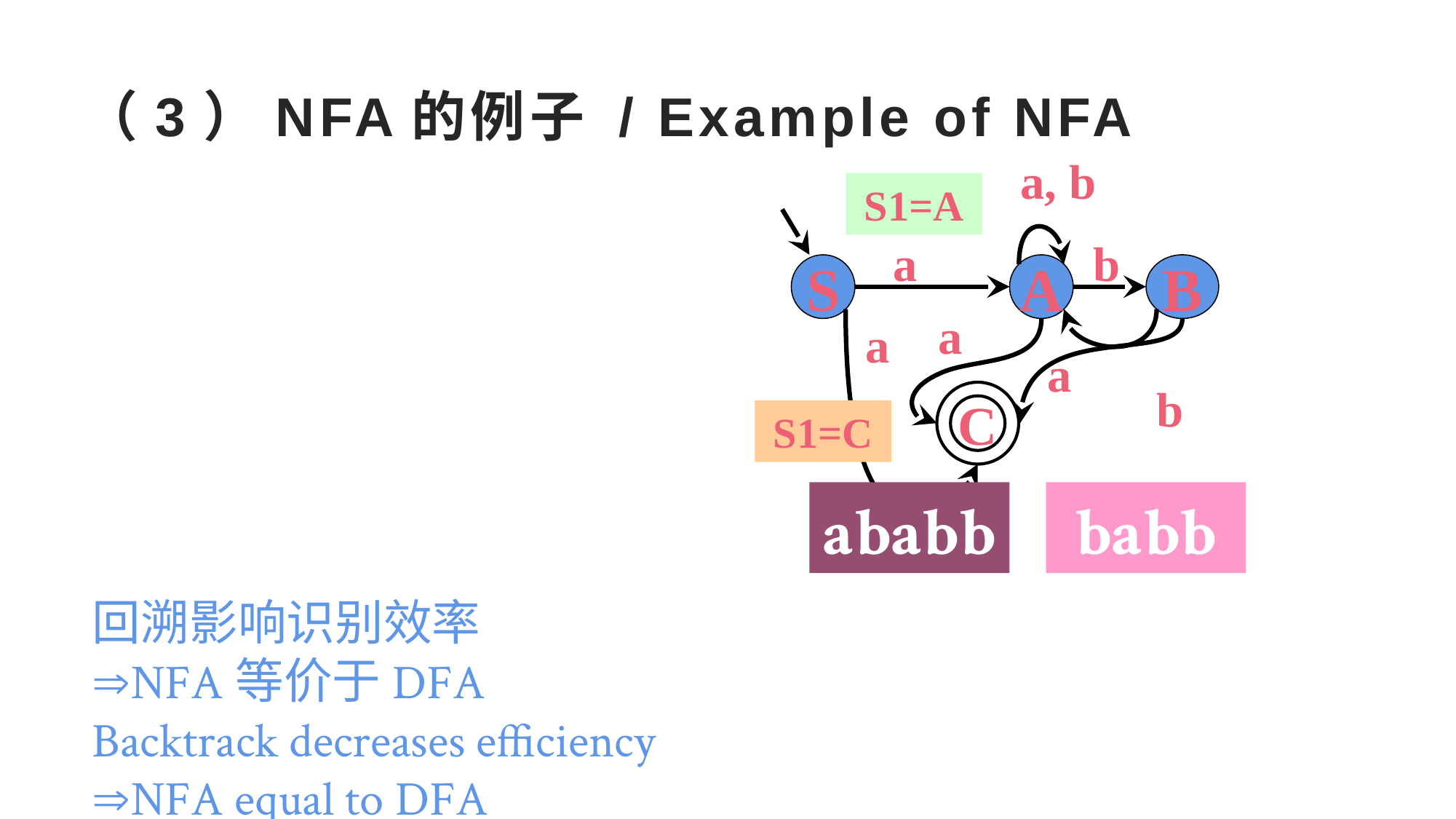

# （3）NFA的例子 / Example of NFA
a, b
S1=A

a
b
S
A
B
a
a
a
b
C
S1=C
ababb
babb
回溯影响识别效率
⇒NFA等价于DFA
Backtrack decreases efficiency
⇒NFA equal to DFA
34